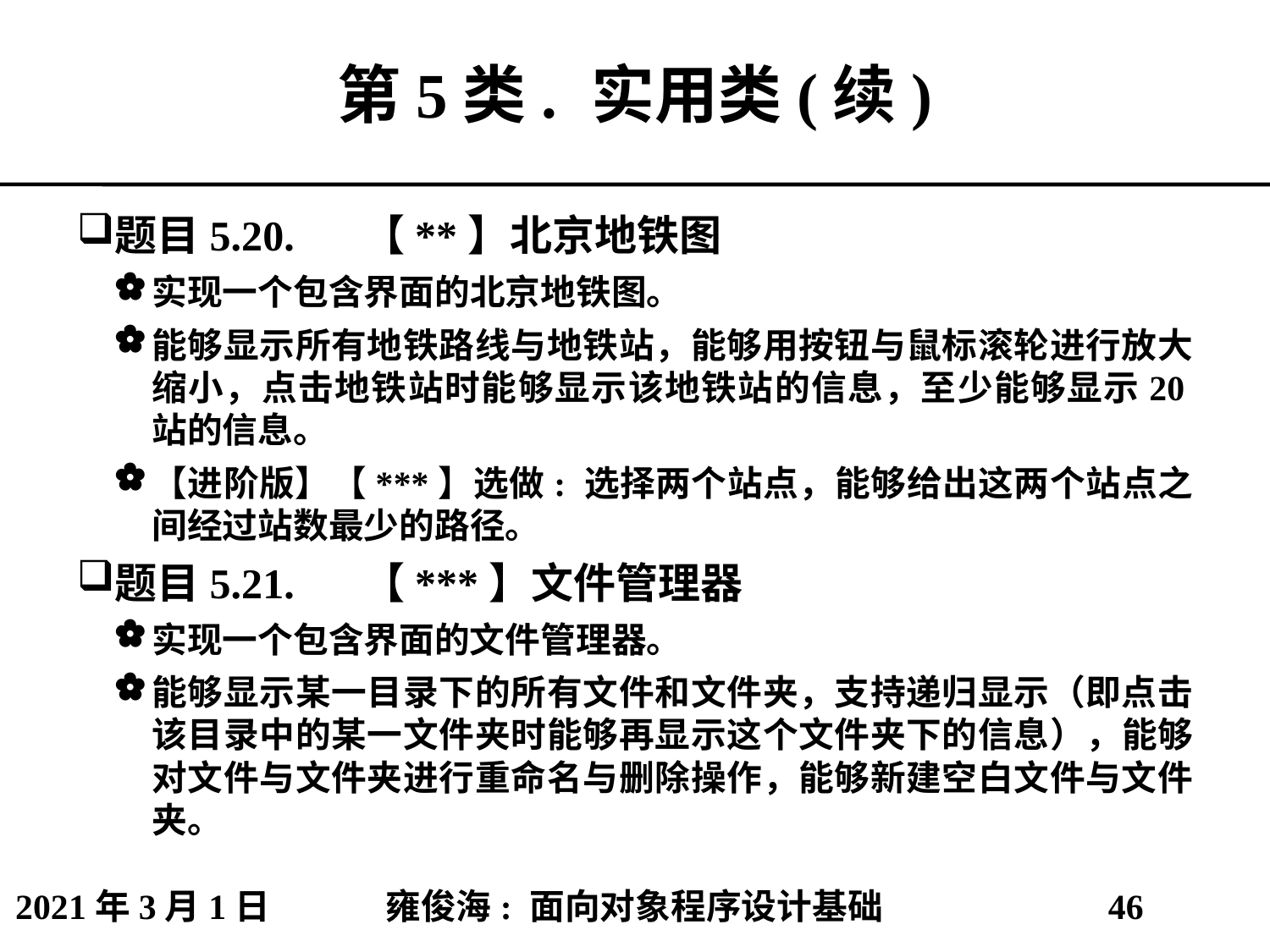

# 第5类.	实用类(续)

题目5.20.	【**】北京地铁图
实现一个包含界面的北京地铁图。
能够显示所有地铁路线与地铁站，能够用按钮与鼠标滚轮进行放大缩小，点击地铁站时能够显示该地铁站的信息，至少能够显示20站的信息。
【进阶版】【***】选做: 选择两个站点，能够给出这两个站点之间经过站数最少的路径。
题目5.21.	【***】文件管理器
实现一个包含界面的文件管理器。
能够显示某一目录下的所有文件和文件夹，支持递归显示（即点击该目录中的某一文件夹时能够再显示这个文件夹下的信息），能够对文件与文件夹进行重命名与删除操作，能够新建空白文件与文件夹。
2021年3月1日
雍俊海: 面向对象程序设计基础
46